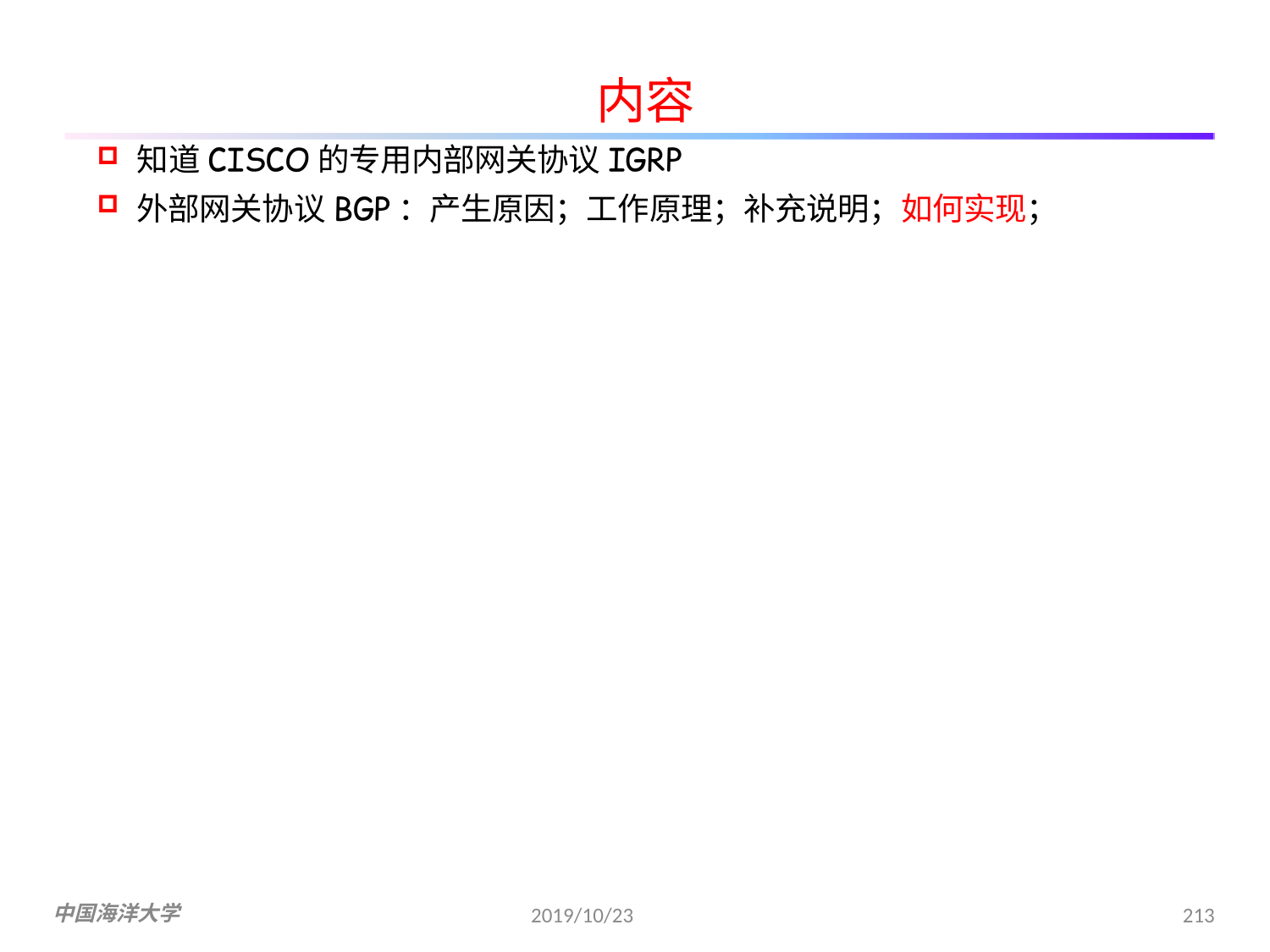

内容
知道CISCO的专用内部网关协议IGRP
外部网关协议BGP：产生原因；工作原理；补充说明；如何实现；